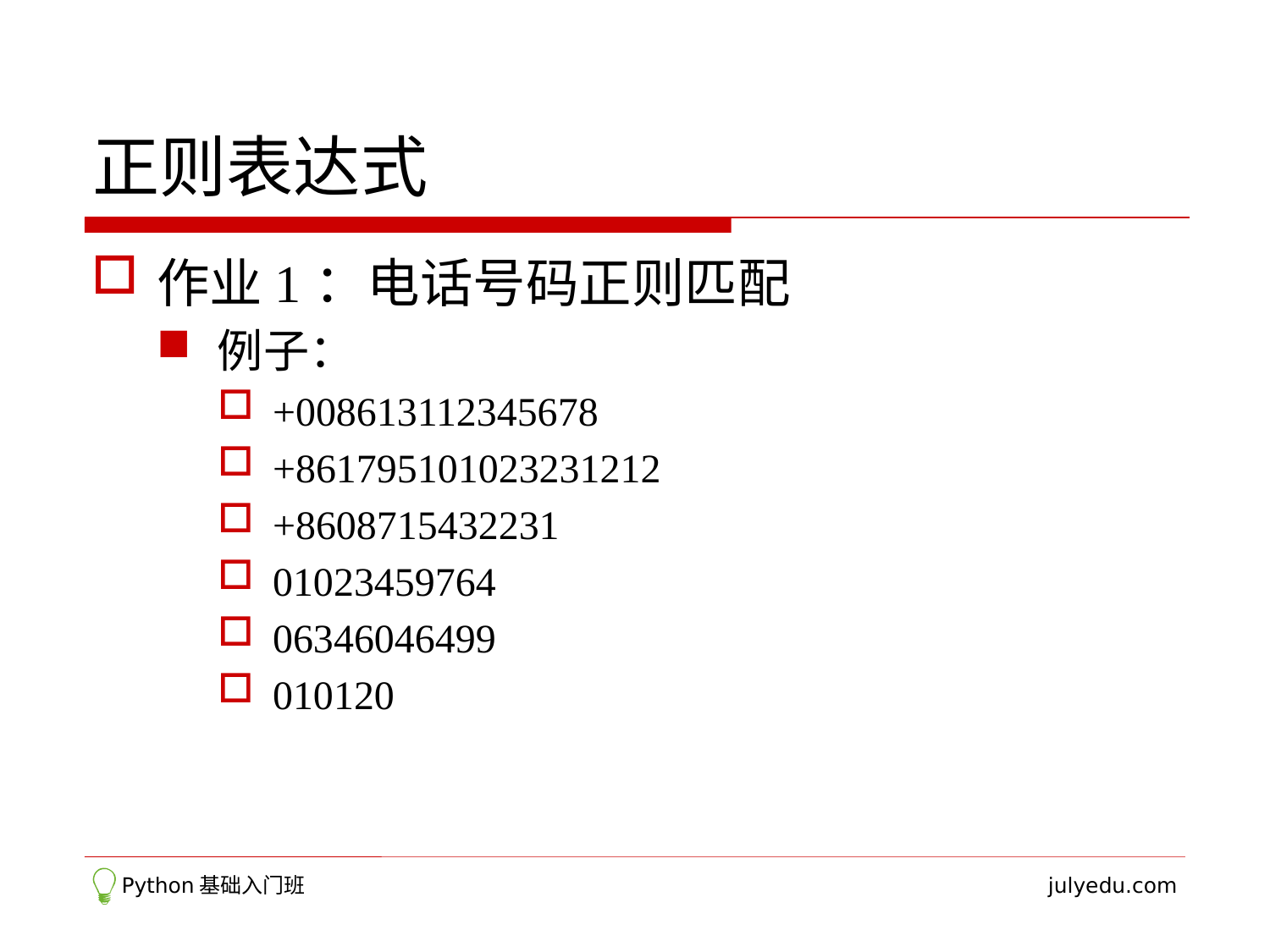

# 正则表达式
作业1：电话号码正则匹配
例子：
+008613112345678
+861795101023231212
+8608715432231
01023459764
06346046499
010120
     Python基础入门班
julyedu.com